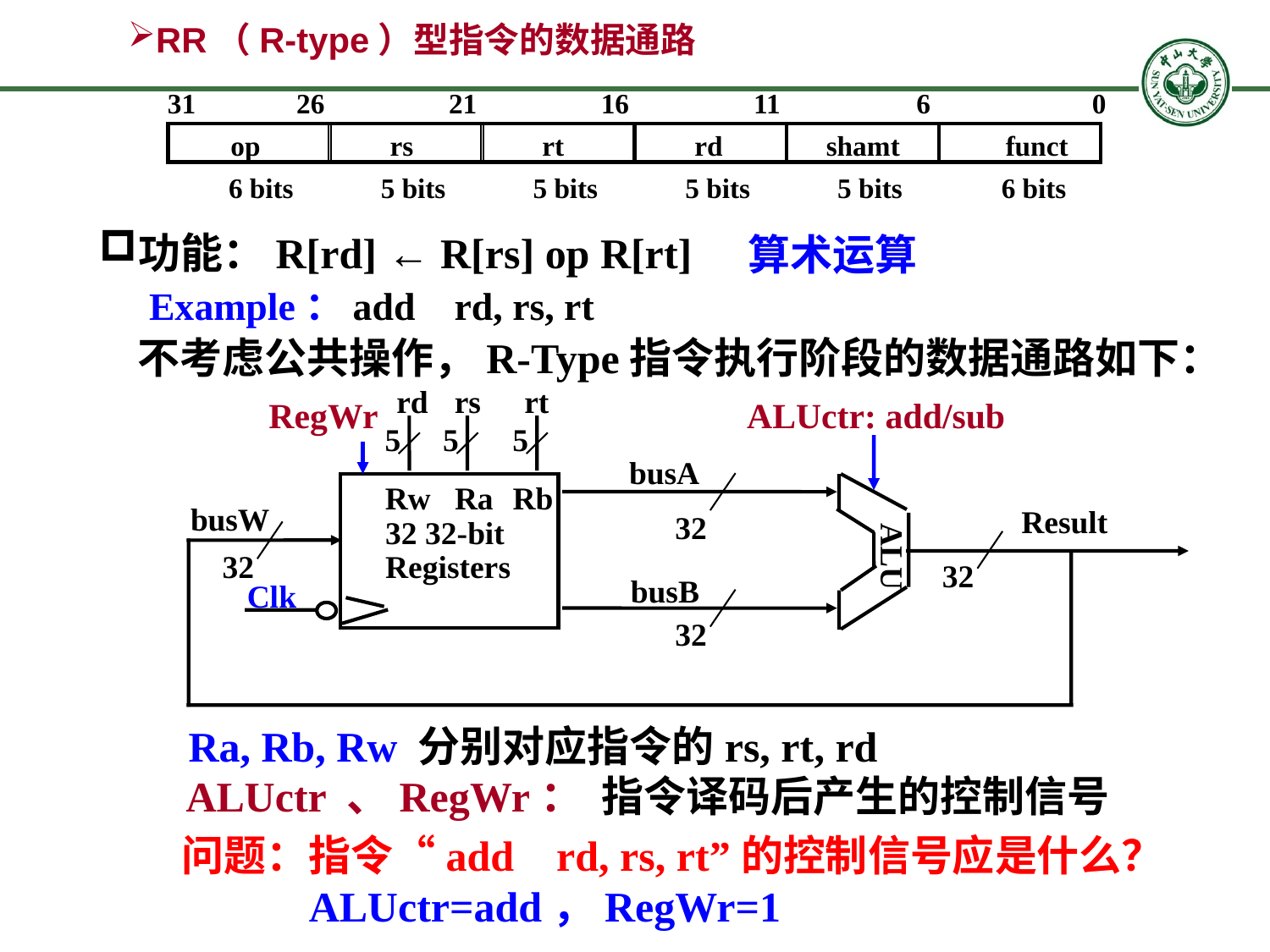

# RR（R-type）型指令的数据通路
31
26
21
16
11
6
0
6 bits
5 bits
5 bits
5 bits
5 bits
6 bits
op

rs

rt

rd

shamt

funct

功能：R[rd] ← R[rs] op R[rt]
Example：add    rd, rs, rt
算术运算
不考虑公共操作，R-Type指令执行阶段的数据通路如下：
rd
rs
rt
RegWr
ALUctr: add/sub
5
5
5

busA
Rw
Ra
Rb

busW
Result
32

32 32-bit
Registers

ALU

32
32

busB

Clk

32

Ra, Rb, Rw 分别对应指令的rs, rt, rd
ALUctr 、RegWr：  指令译码后产生的控制信号
问题：指令“add    rd, rs, rt”的控制信号应是什么？
	ALUctr=add，RegWr=1